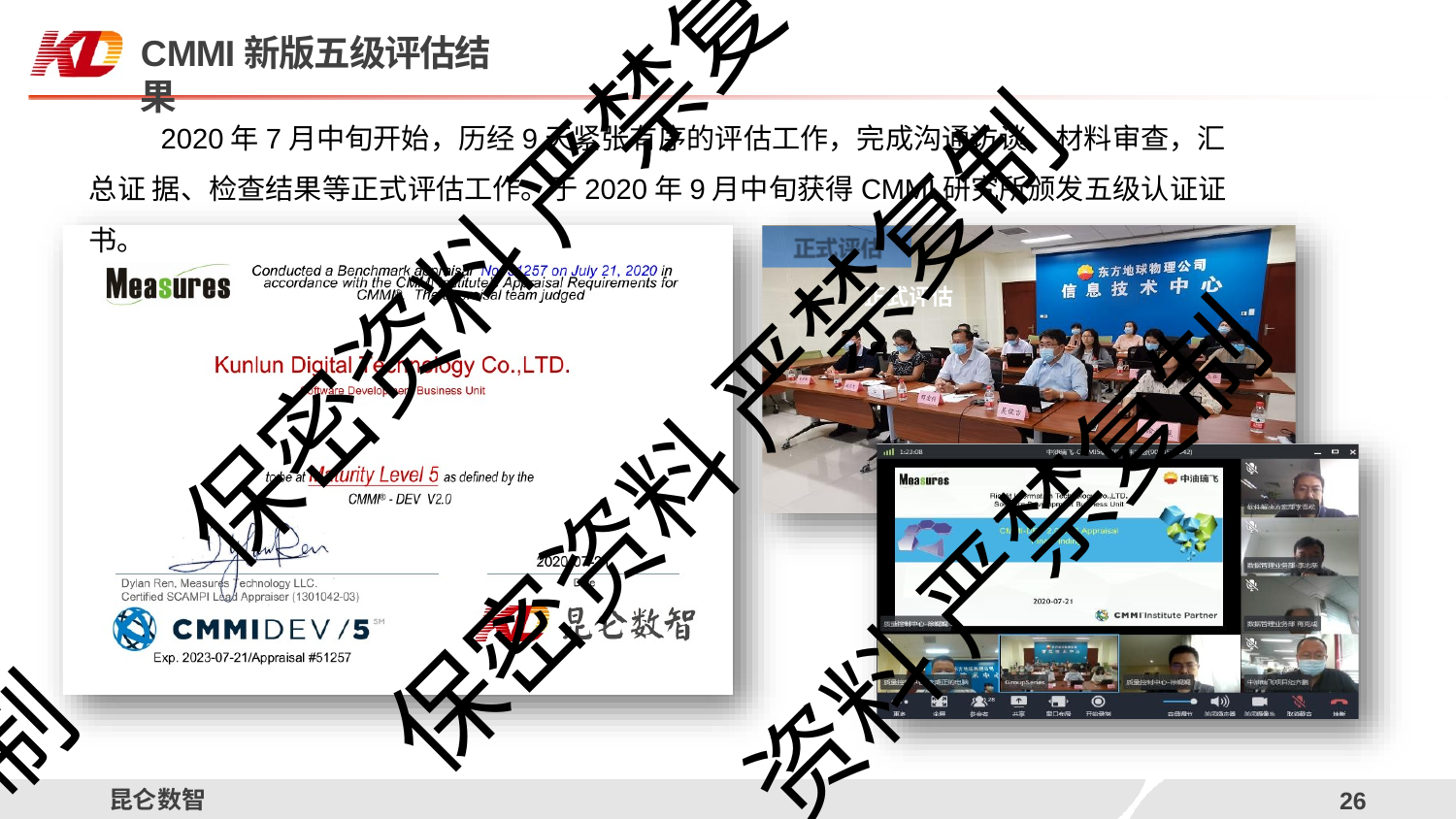

CMMI新版五级评估结果

2020年7月中旬开始，历经9天紧张有序的评估工作，完成沟通访谈、材料审查，汇总证 据、检查结果等正式评估工作。于2020年9月中旬获得CMMI研究所颁发五级认证证书。
正式评估

保密资料 严禁复

保密资料 严禁复制

资料 严禁复制
制
昆仑数智
26